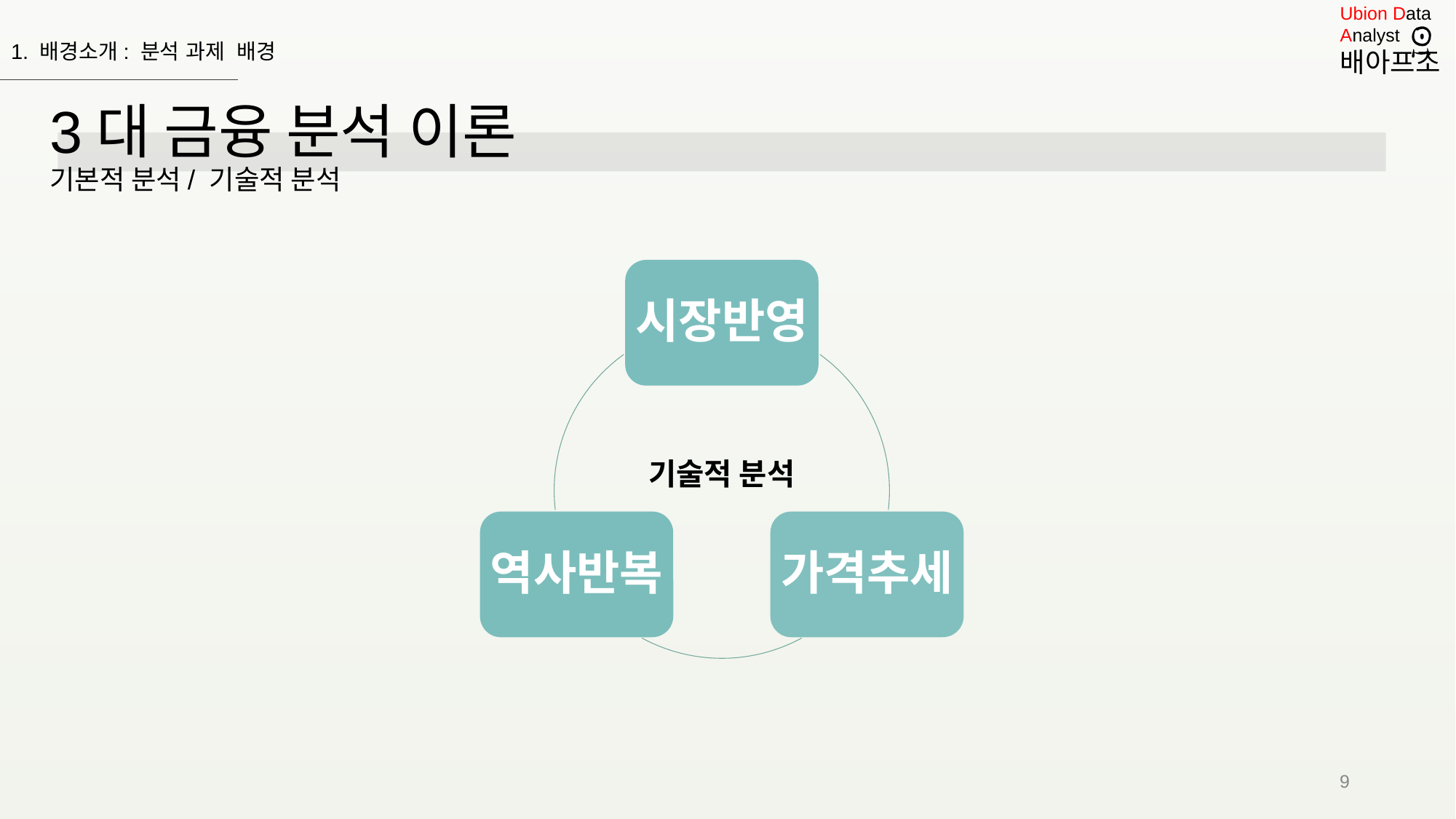

1. 배경소개: 분석 과제  배경
# 3대 금융 분석 이론 기본적 분석/ 기술적 분석

시장반영

역사반복

가격추세

기술적 분석
9